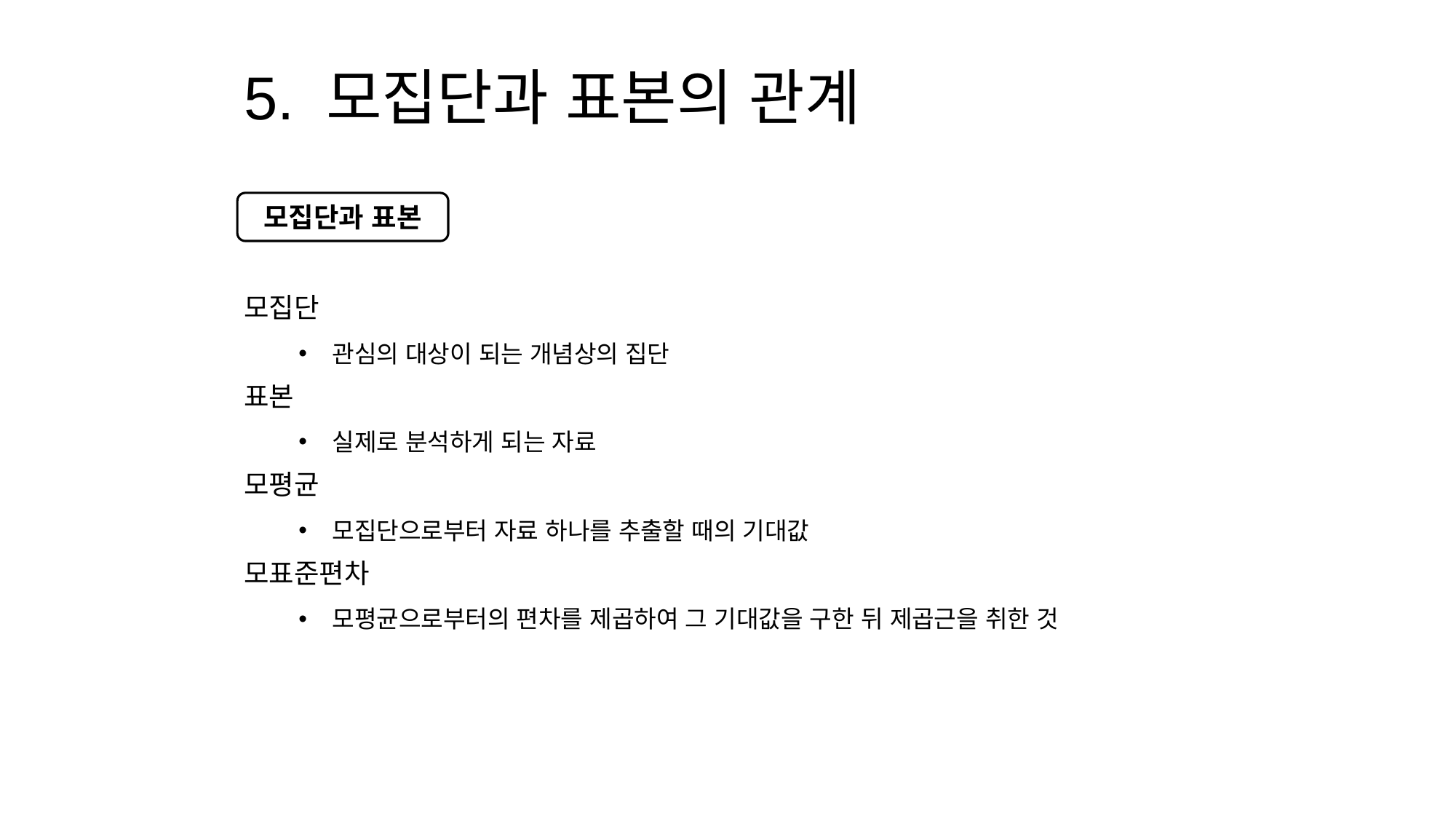

# 5. 모집단과 표본의 관계
모집단과 표본
모집단
관심의 대상이 되는 개념상의 집단
표본
실제로 분석하게 되는 자료
모평균
모집단으로부터 자료 하나를 추출할 때의 기대값
모표준편차
모평균으로부터의 편차를 제곱하여 그 기대값을 구한 뒤 제곱근을 취한 것